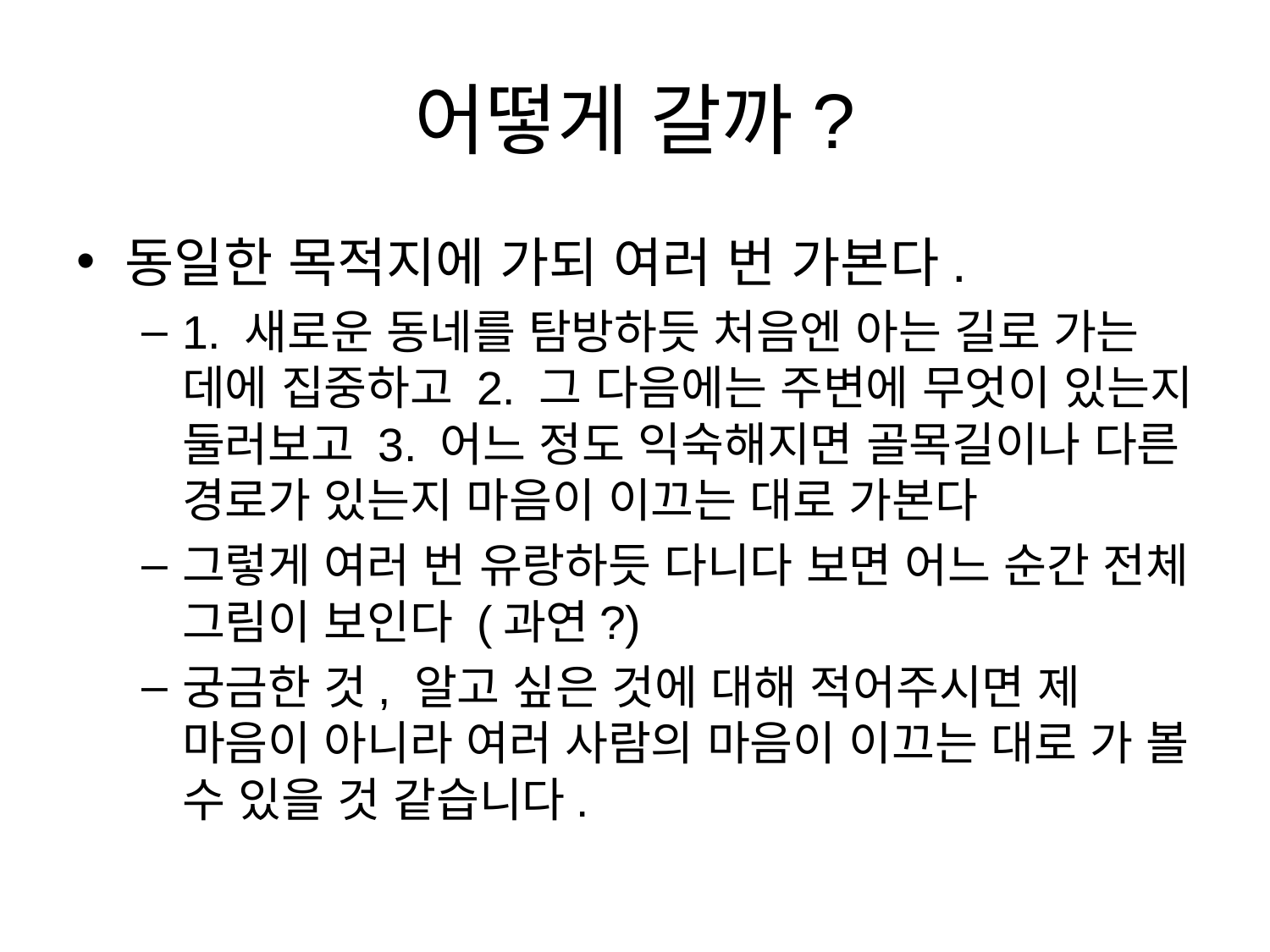

# 어떻게 갈까?
동일한 목적지에 가되 여러 번 가본다.
1. 새로운 동네를 탐방하듯 처음엔 아는 길로 가는 데에 집중하고 2. 그 다음에는 주변에 무엇이 있는지 둘러보고 3. 어느 정도 익숙해지면 골목길이나 다른 경로가 있는지 마음이 이끄는 대로 가본다
그렇게 여러 번 유랑하듯 다니다 보면 어느 순간 전체 그림이 보인다 (과연?)
궁금한 것, 알고 싶은 것에 대해 적어주시면 제 마음이 아니라 여러 사람의 마음이 이끄는 대로 가 볼 수 있을 것 같습니다.